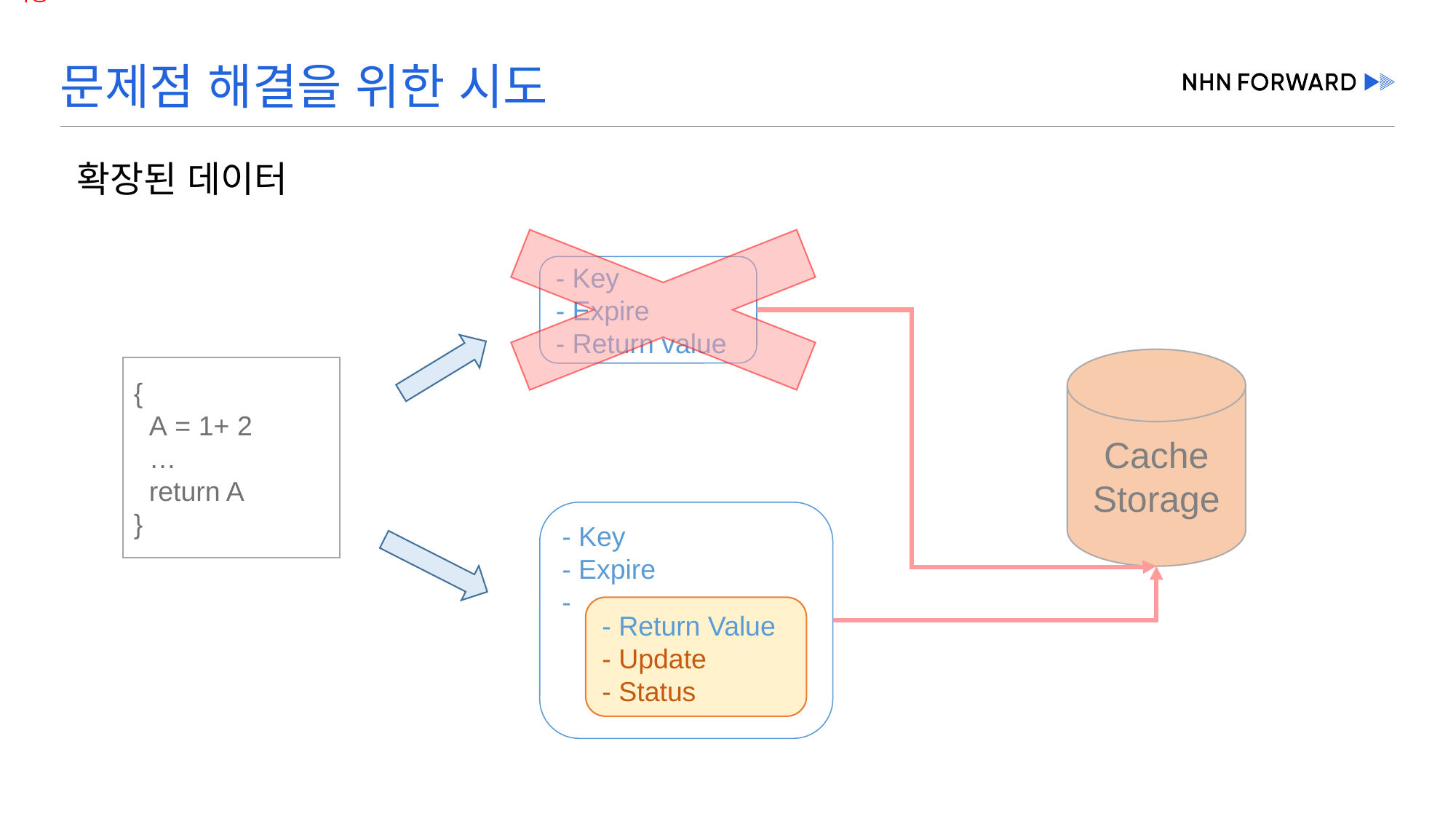

# 문제점 해결을 위한 시도
 확장된 데이터

- Key
- Expire
-

- Return Value
- Update
- Status
- Key
- Expire
- Return value

Cache
Storage
{
  A = 1+ 2
  …
  return A
}